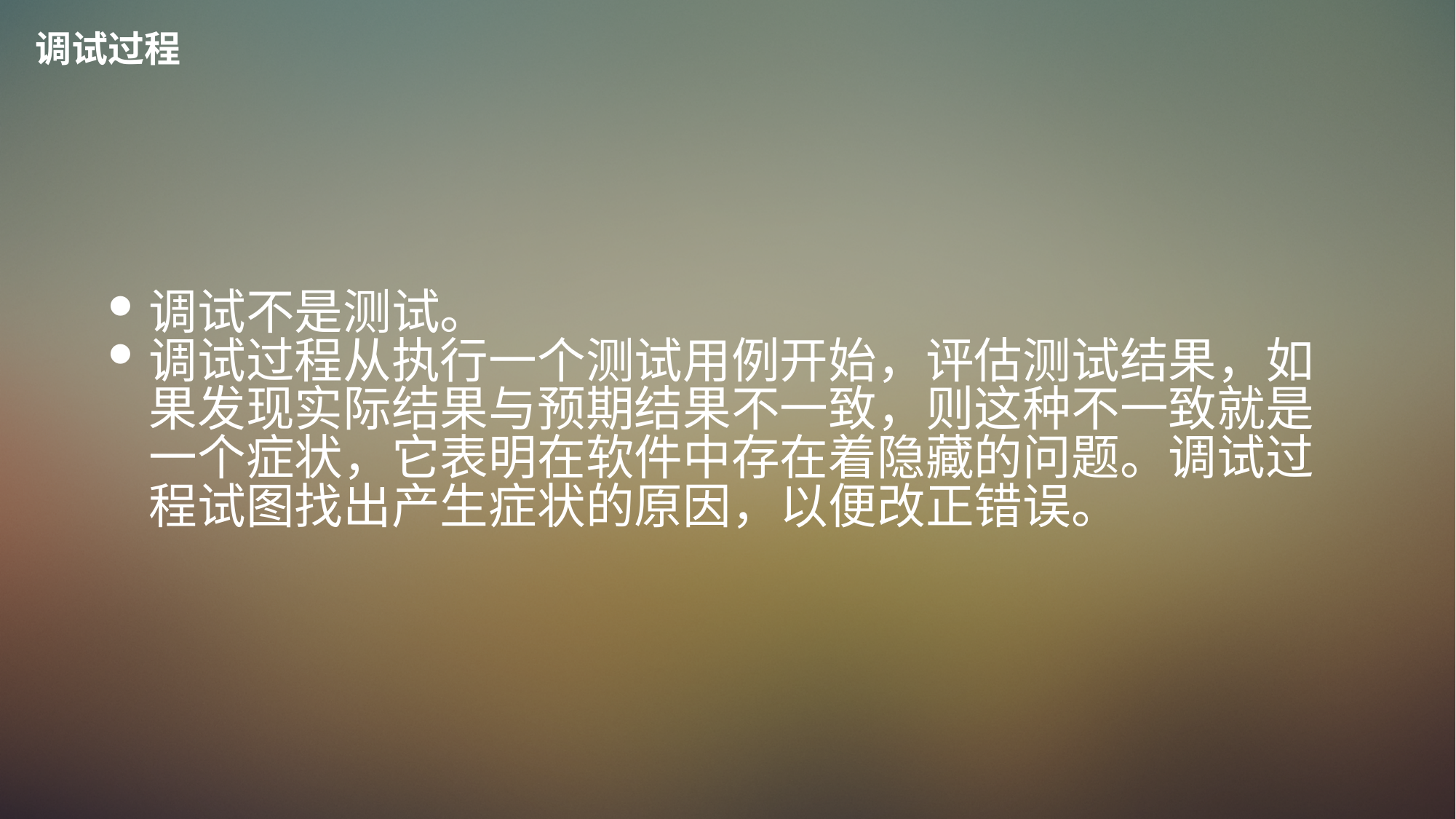

调试过程
调试不是测试。
调试过程从执行一个测试用例开始，评估测试结果，如果发现实际结果与预期结果不一致，则这种不一致就是一个症状，它表明在软件中存在着隐藏的问题。调试过程试图找出产生症状的原因，以便改正错误。